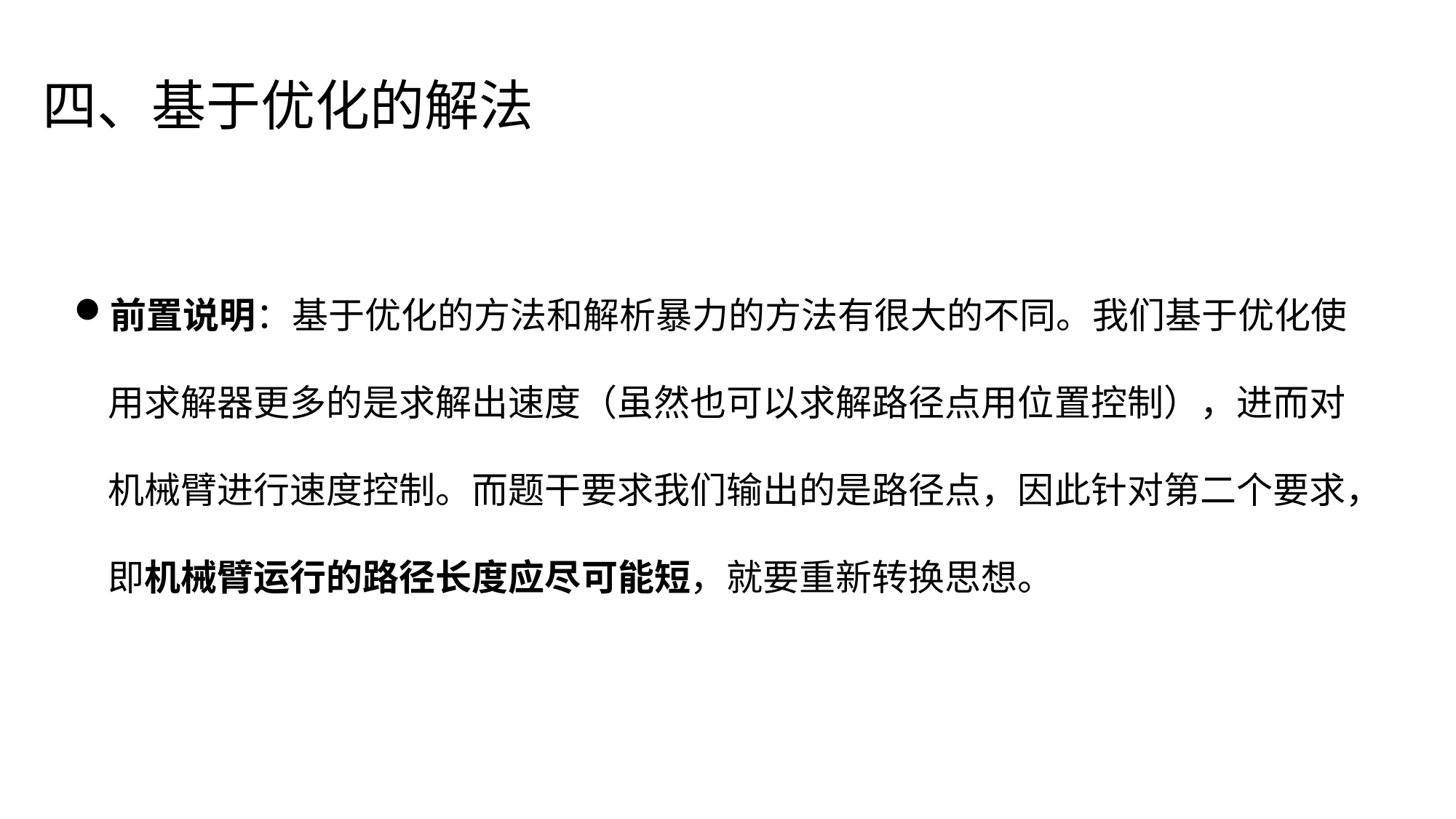

# 四、基于优化的解法
前置说明：基于优化的方法和解析暴力的方法有很大的不同。我们基于优化使用求解器更多的是求解出速度（虽然也可以求解路径点用位置控制），进而对机械臂进行速度控制。而题干要求我们输出的是路径点，因此针对第二个要求，即机械臂运行的路径长度应尽可能短，就要重新转换思想。